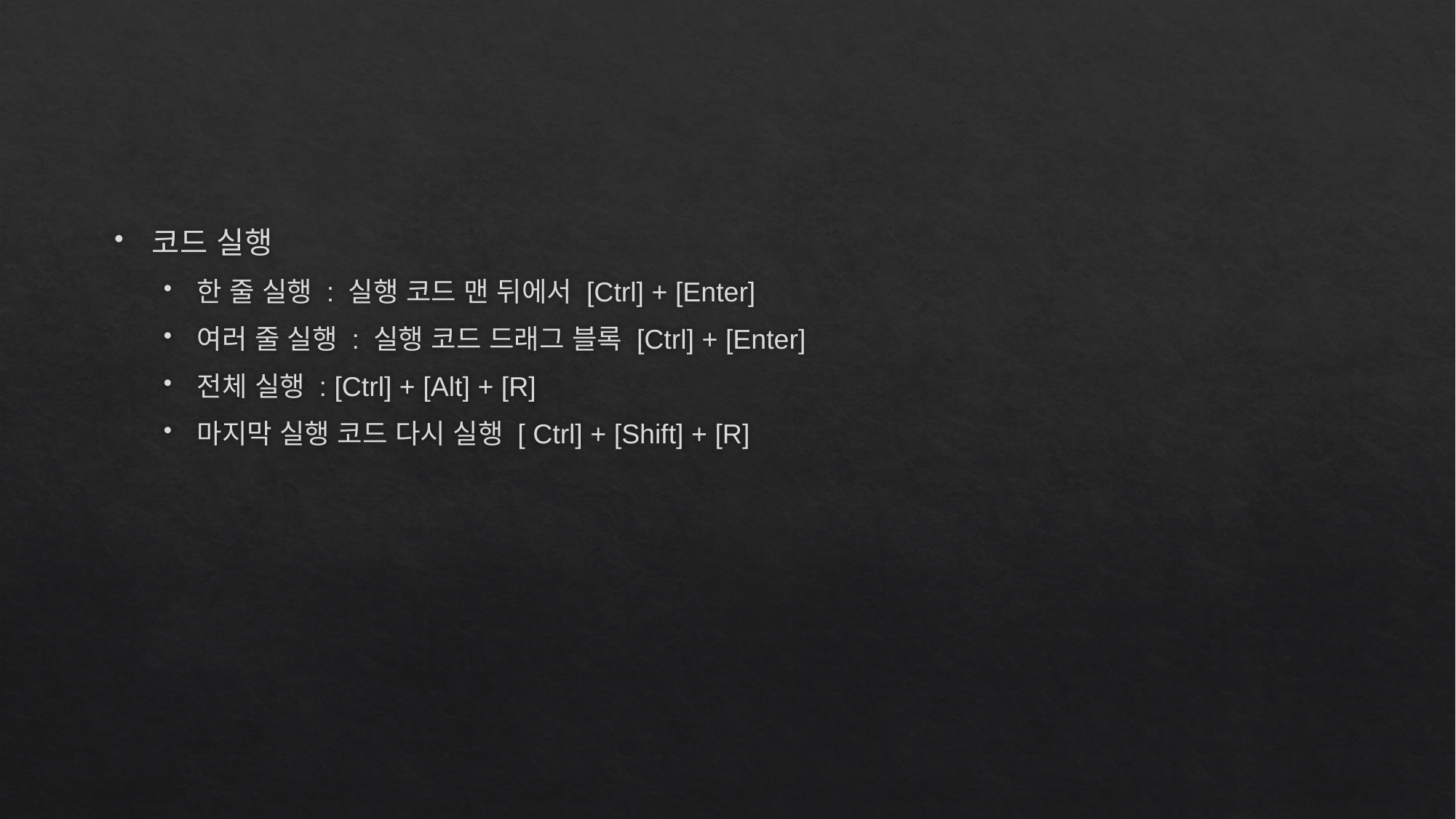

#
코드 실행
한 줄 실행 : 실행 코드 맨 뒤에서 [Ctrl] + [Enter]
여러 줄 실행 : 실행 코드 드래그 블록 [Ctrl] + [Enter]
전체 실행 : [Ctrl] + [Alt] + [R]
마지막 실행 코드 다시 실행 [ Ctrl] + [Shift] + [R]